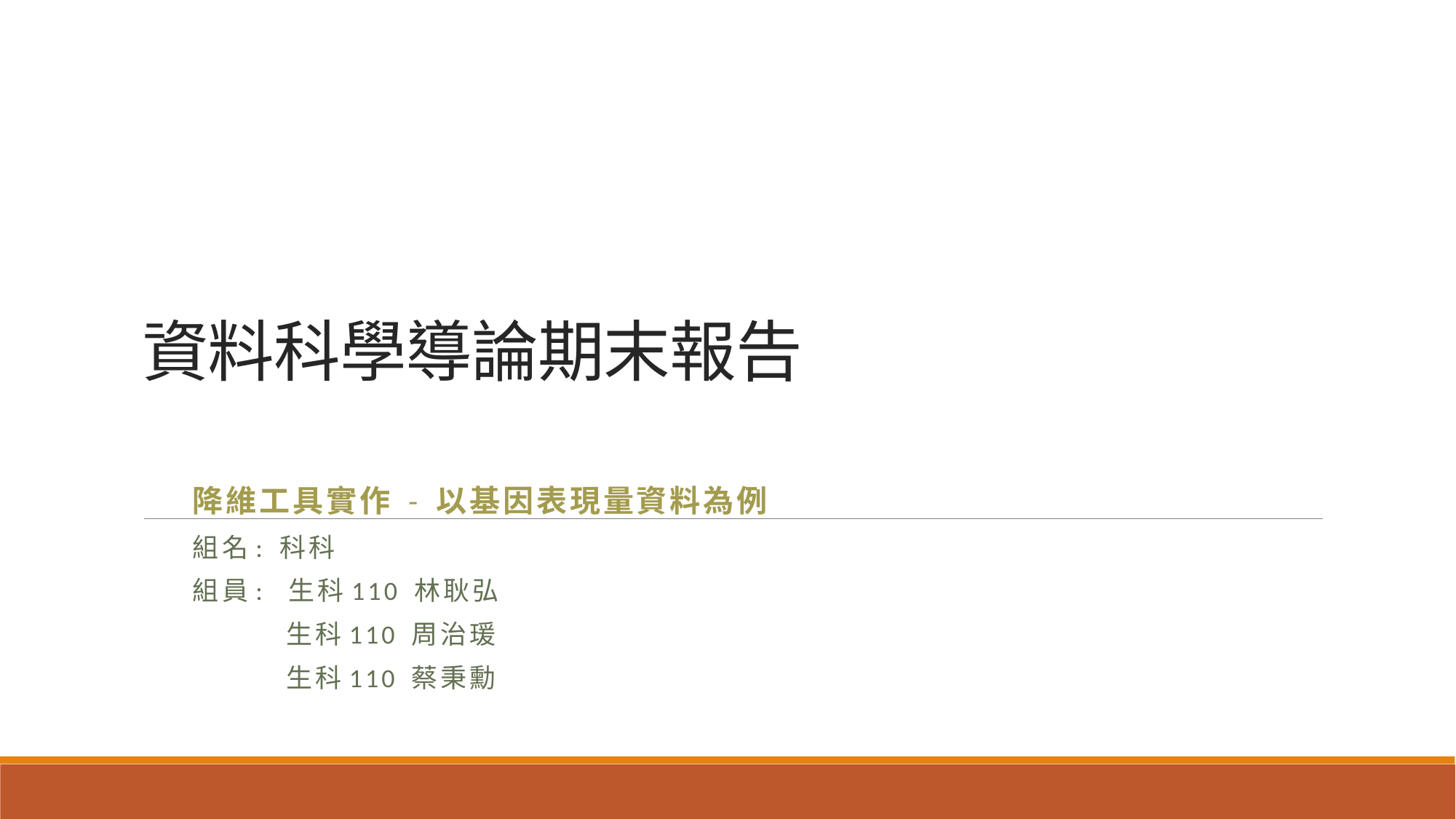

# 資料科學導論期末報告
降維工具實作 - 以基因表現量資料為例
組名: 科科
組員:  生科110 林耿弘
          生科110 周治瑗
          生科110 蔡秉勳